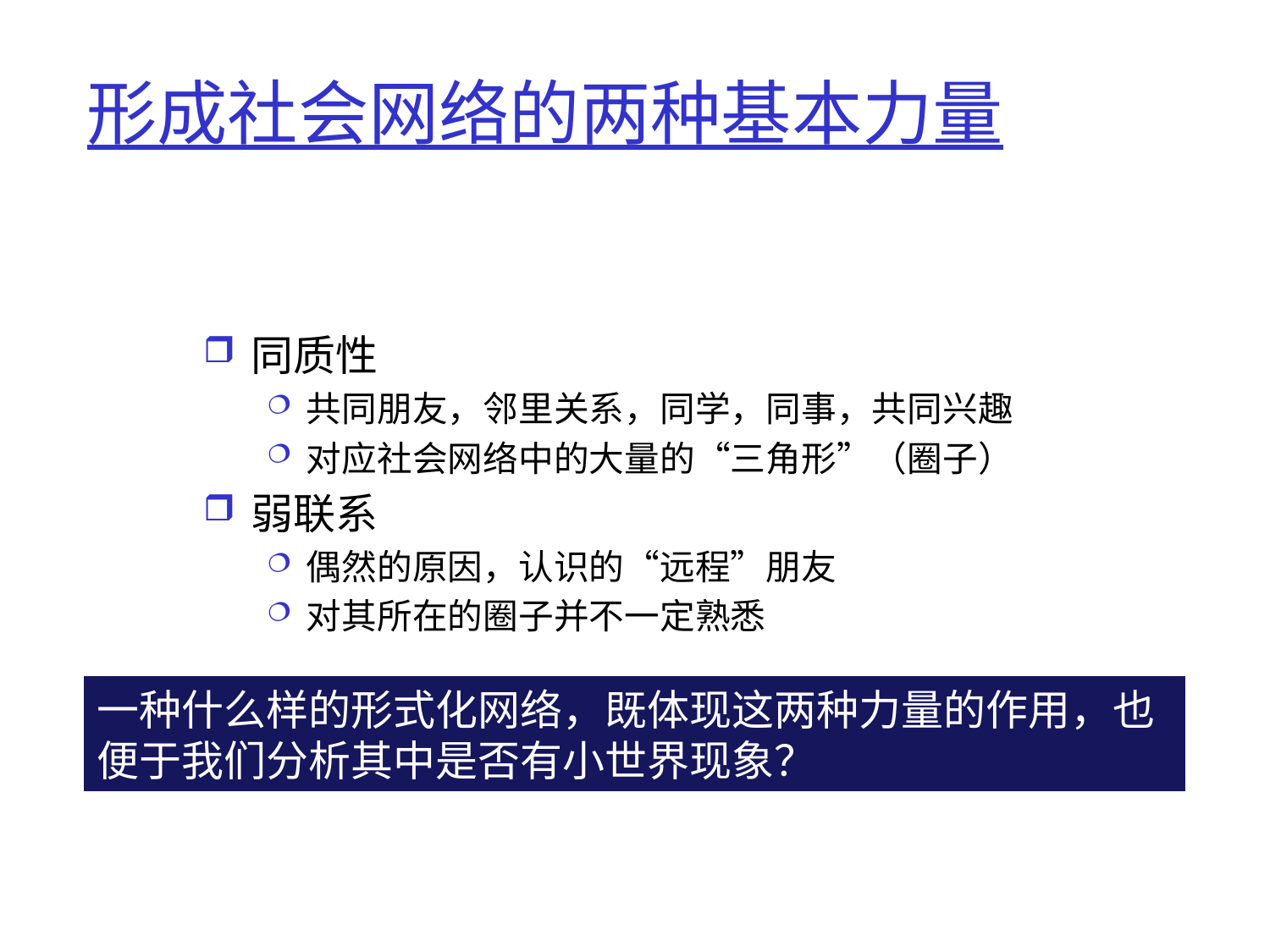

# 形成社会网络的两种基本力量
同质性
共同朋友，邻里关系，同学，同事，共同兴趣
对应社会网络中的大量的“三角形”（圈子）
弱联系
偶然的原因，认识的“远程”朋友
对其所在的圈子并不一定熟悉
一种什么样的形式化网络，既体现这两种力量的作用，也便于我们分析其中是否有小世界现象？